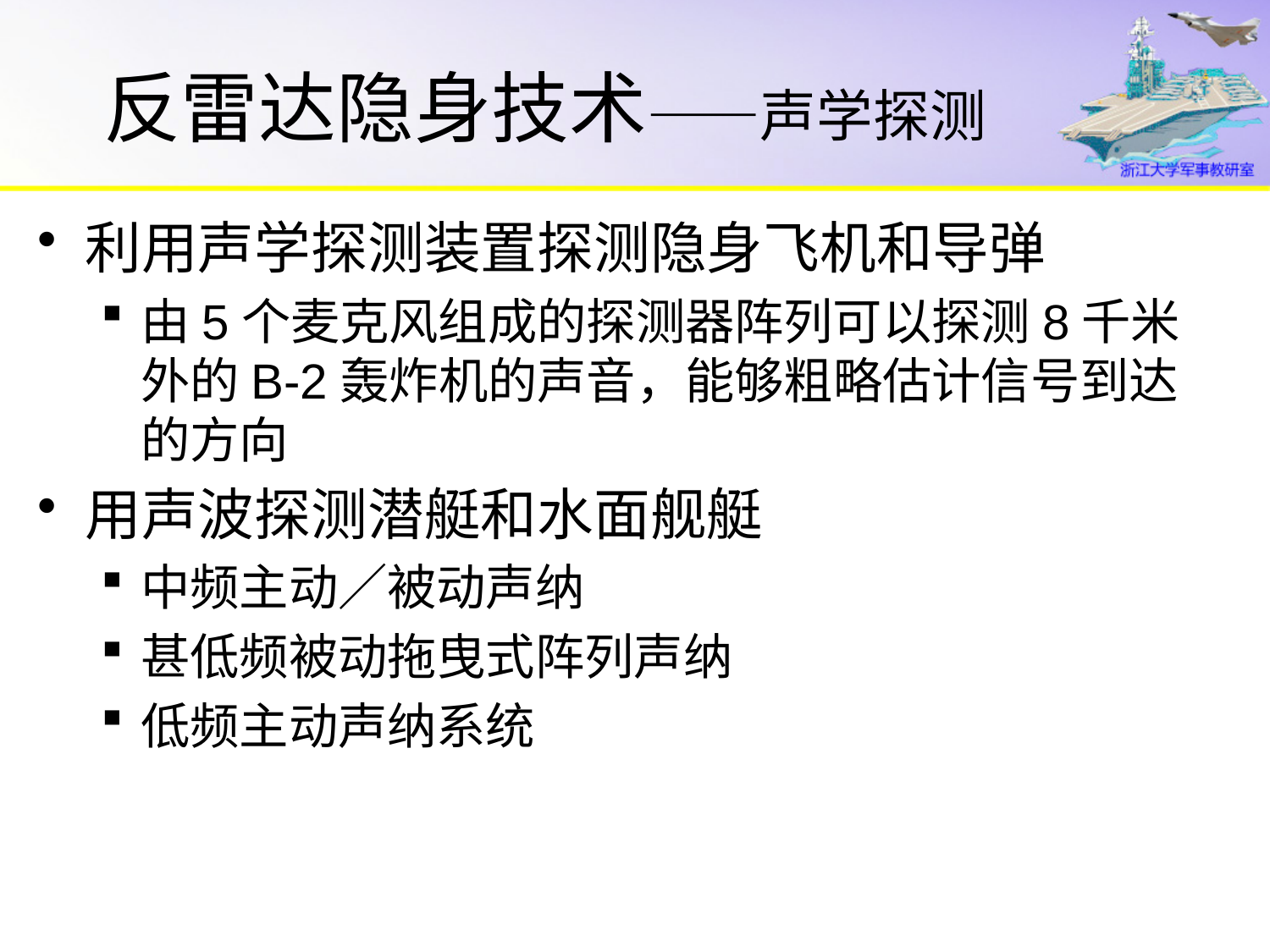

# 反雷达隐身技术——声学探测
利用声学探测装置探测隐身飞机和导弹
由5个麦克风组成的探测器阵列可以探测8千米外的B-2轰炸机的声音，能够粗略估计信号到达的方向
用声波探测潜艇和水面舰艇
中频主动／被动声纳
甚低频被动拖曳式阵列声纳
低频主动声纳系统